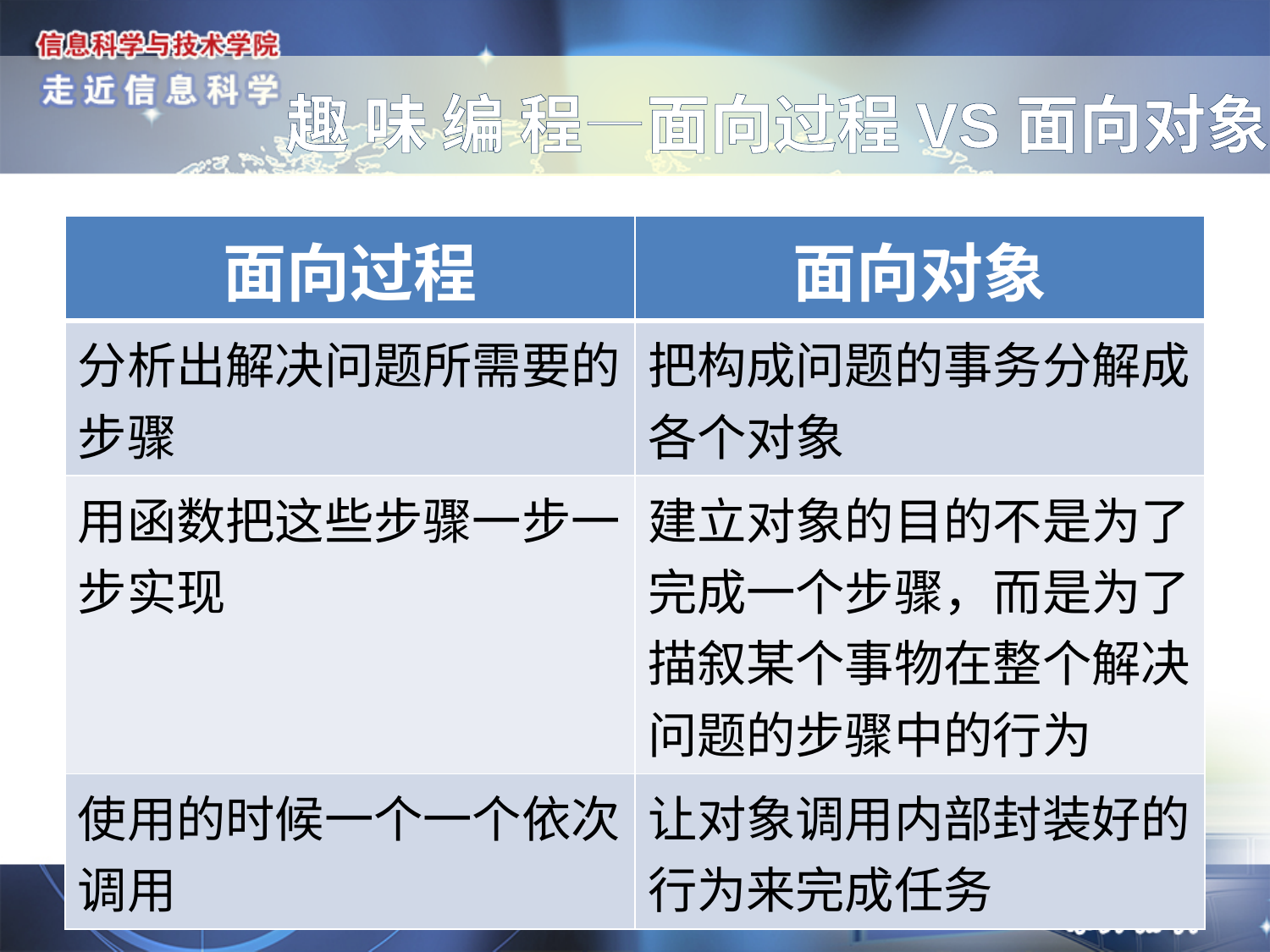

# 趣 味 编 程—面向过程VS面向对象
| 面向过程 | 面向对象 |
| --- | --- |
| 分析出解决问题所需要的步骤 | 把构成问题的事务分解成各个对象 |
| 用函数把这些步骤一步一步实现 | 建立对象的目的不是为了完成一个步骤，而是为了描叙某个事物在整个解决问题的步骤中的行为 |
| 使用的时候一个一个依次调用 | 让对象调用内部封装好的行为来完成任务 |